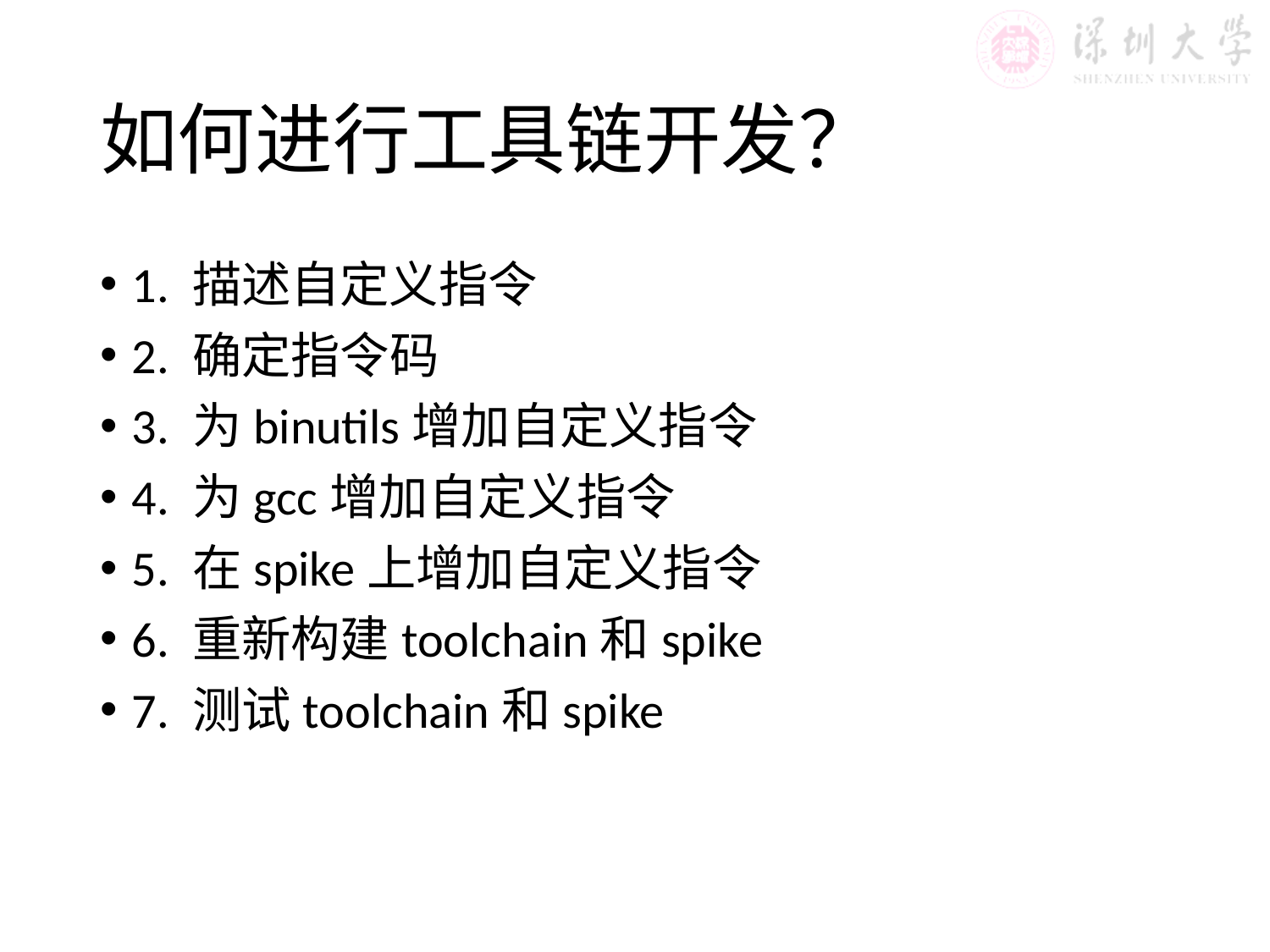

# 如何进行工具链开发？
1. 描述自定义指令
2. 确定指令码
3. 为binutils增加自定义指令
4. 为gcc增加自定义指令
5. 在spike上增加自定义指令
6. 重新构建toolchain和spike
7. 测试toolchain和spike